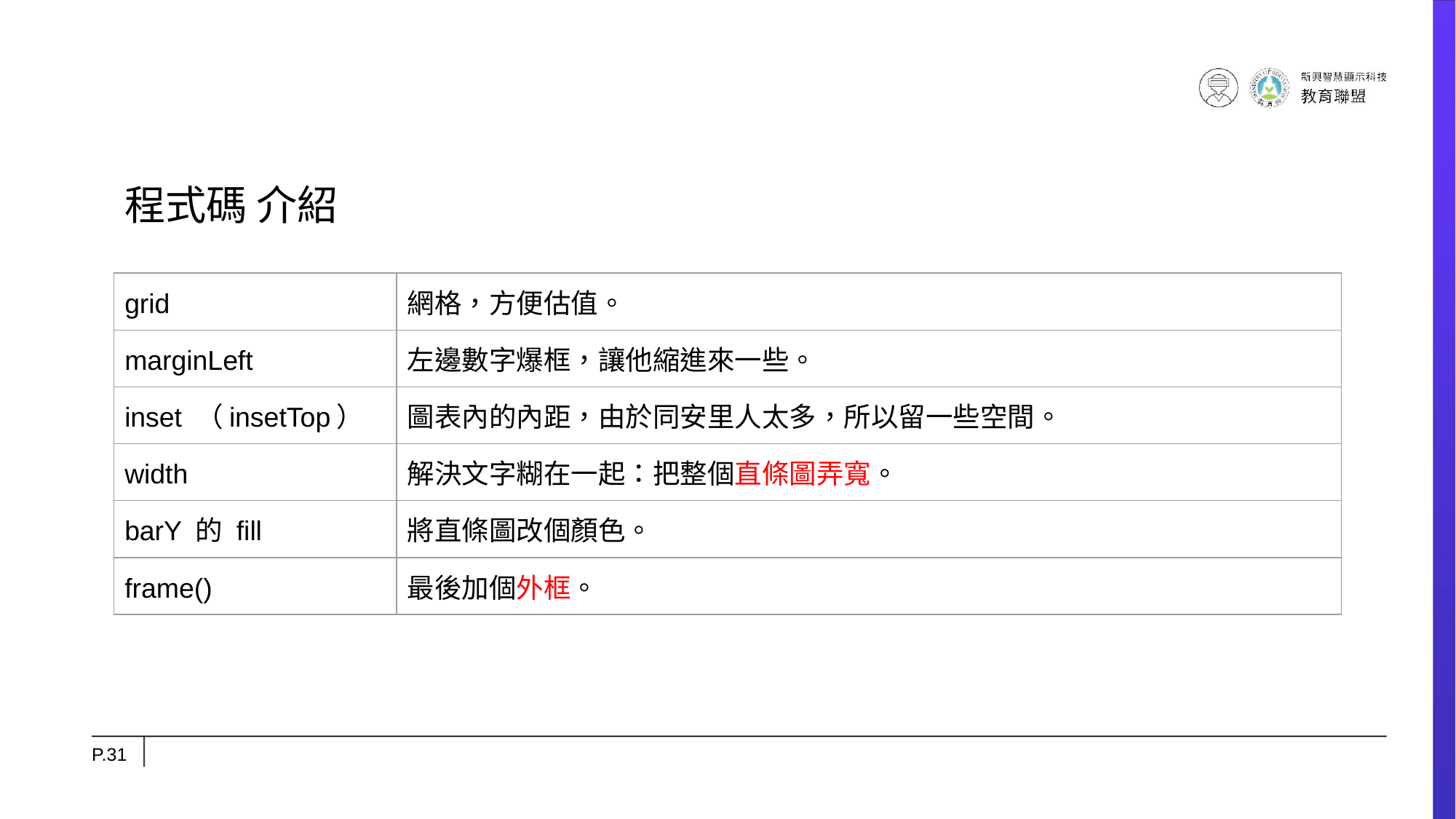

程式碼 介紹
| grid | 網格，方便估值。 |
| --- | --- |
| marginLeft | 左邊數字爆框，讓他縮進來一些。 |
| inset （insetTop） | 圖表內的內距，由於同安里人太多，所以留一些空間。 |
| width | 解決文字糊在一起：把整個直條圖弄寬。 |
| barY 的 fill | 將直條圖改個顏色。 |
| frame() | 最後加個外框。 |
P.31